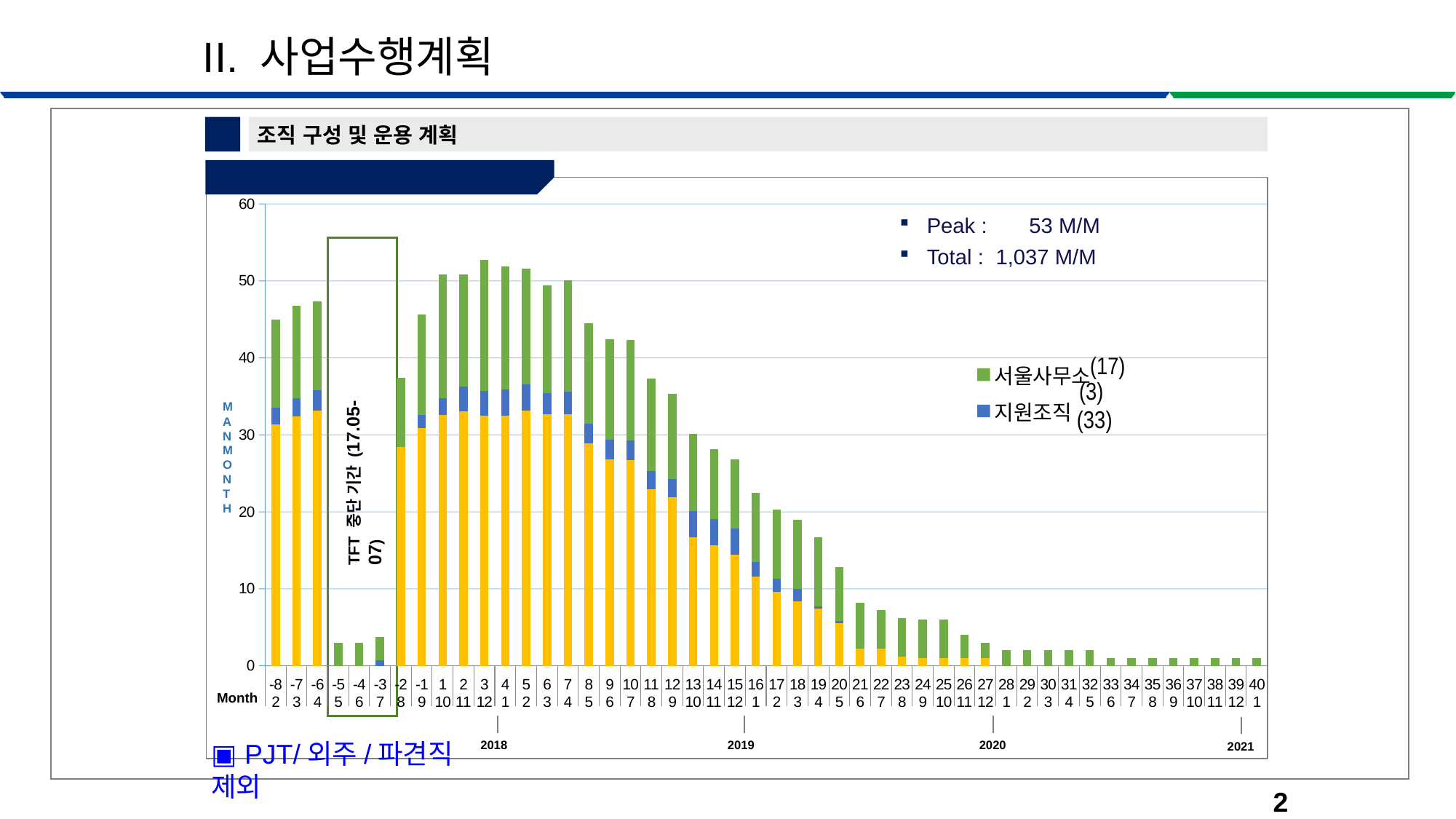

II. 사업수행계획
4
조직 구성 및 운용 계획
③ 인력동원계획 (서울사무소)

### Chart

| Category | 설계인원 | 지원조직 | 서울사무소 |
|---|---|---|---|
| -8 | 31.400000000000002 | 2.1 | 11.5 |
| -7 | 32.400000000000006 | 2.4000000000000004 | 12.0 |
| -6 | 33.2 | 2.6 | 11.5 |
| -5 | 0.0 | 0.0 | 3.0 |
| -4 | 0.0 | 0.0 | 3.0 |
| -3 | 0.0 | 0.7 | 3.0 |
| -2 | 28.4 | 0.0 | 9.0 |
| -1 | 30.900000000000002 | 1.7 | 13.0 |
| 1 | 32.6 | 2.1999999999999997 | 16.0 |
| 2 | 33.1 | 3.1999999999999997 | 14.5 |
| 3 | 32.5 | 3.1999999999999997 | 17.0 |
| 4 | 32.5 | 3.4 | 16.0 |
| 5 | 33.2 | 3.4 | 15.0 |
| 6 | 32.7 | 2.7 | 14.0 |
| 7 | 32.7 | 2.9000000000000004 | 14.5 |
| 8 | 28.900000000000002 | 2.6000000000000005 | 13.0 |
| 9 | 26.8 | 2.6000000000000005 | 13.0 |
| 10 | 26.7 | 2.6000000000000005 | 13.0 |
| 11 | 22.900000000000002 | 2.4000000000000004 | 12.0 |
| 12 | 21.900000000000002 | 2.4000000000000004 | 11.0 |
| 13 | 16.700000000000003 | 3.4000000000000004 | 10.0 |
| 14 | 15.700000000000003 | 3.4000000000000004 | 9.0 |
| 15 | 14.400000000000002 | 3.4000000000000004 | 9.0 |
| 16 | 11.600000000000001 | 1.9000000000000001 | 9.0 |
| 17 | 9.600000000000001 | 1.7000000000000002 | 9.0 |
| 18 | 8.4 | 1.6000000000000003 | 9.0 |
| 19 | 7.3999999999999995 | 0.3 | 9.0 |
| 20 | 5.5 | 0.3 | 7.0 |
| 21 | 2.2 | 0.0 | 6.0 |
| 22 | 2.2 | 0.0 | 5.0 |
| 23 | 1.2 | 0.0 | 5.0 |
| 24 | 1.0 | 0.0 | 5.0 |
| 25 | 1.0 | 0.0 | 5.0 |
| 26 | 1.0 | 0.0 | 3.0 |
| 27 | 1.0 | 0.0 | 2.0 |
| 28 | 0.0 | 0.0 | 2.0 |
| 29 | 0.0 | 0.0 | 2.0 |
| 30 | 0.0 | 0.0 | 2.0 |
| 31 | 0.0 | 0.0 | 2.0 |
| 32 | 0.0 | 0.0 | 2.0 |
| 33 | 0.0 | 0.0 | 1.0 |
| 34 | 0.0 | 0.0 | 1.0 |
| 35 | 0.0 | 0.0 | 1.0 |
| 36 | 0.0 | 0.0 | 1.0 |
| 37 | 0.0 | 0.0 | 1.0 |
| 38 | 0.0 | 0.0 | 1.0 |
| 39 | 0.0 | 0.0 | 1.0 |
| 40 | 0.0 | 0.0 | 1.0 |
Peak :       53 M/M
Total :  1,037 M/M

(17)
(3)
MANMONTH
(33)
TFT 중단 기간 (17.05-07)
Month
▣ PJT/외주/파견직 제외
2018
2019
2020
2021
26